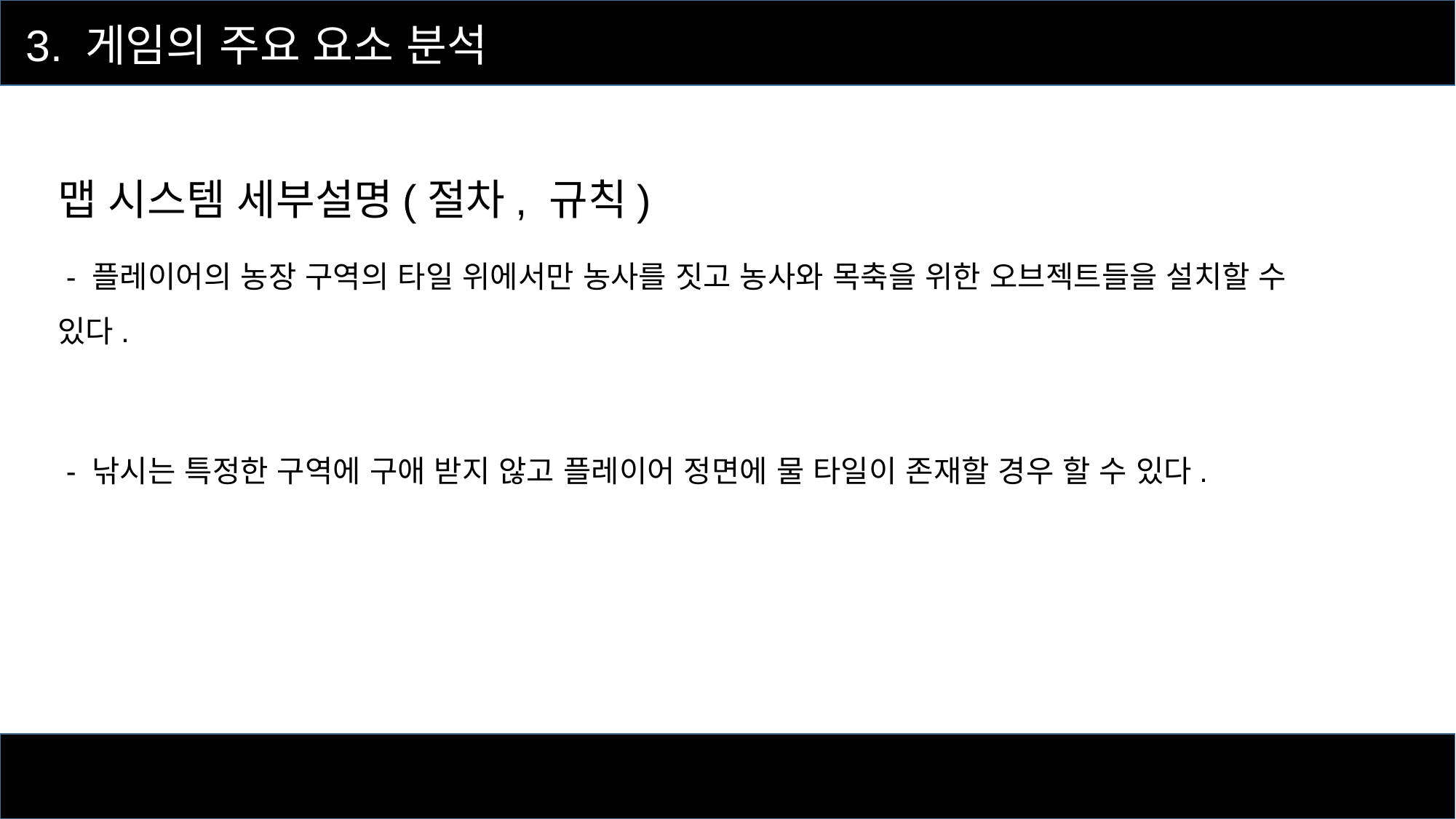

3. 게임의 주요 요소 분석
맵 시스템 세부설명(절차, 규칙)
 - 플레이어의 농장 구역의 타일 위에서만 농사를 짓고 농사와 목축을 위한 오브젝트들을 설치할 수 있다.

 - 낚시는 특정한 구역에 구애 받지 않고 플레이어 정면에 물 타일이 존재할 경우 할 수 있다.